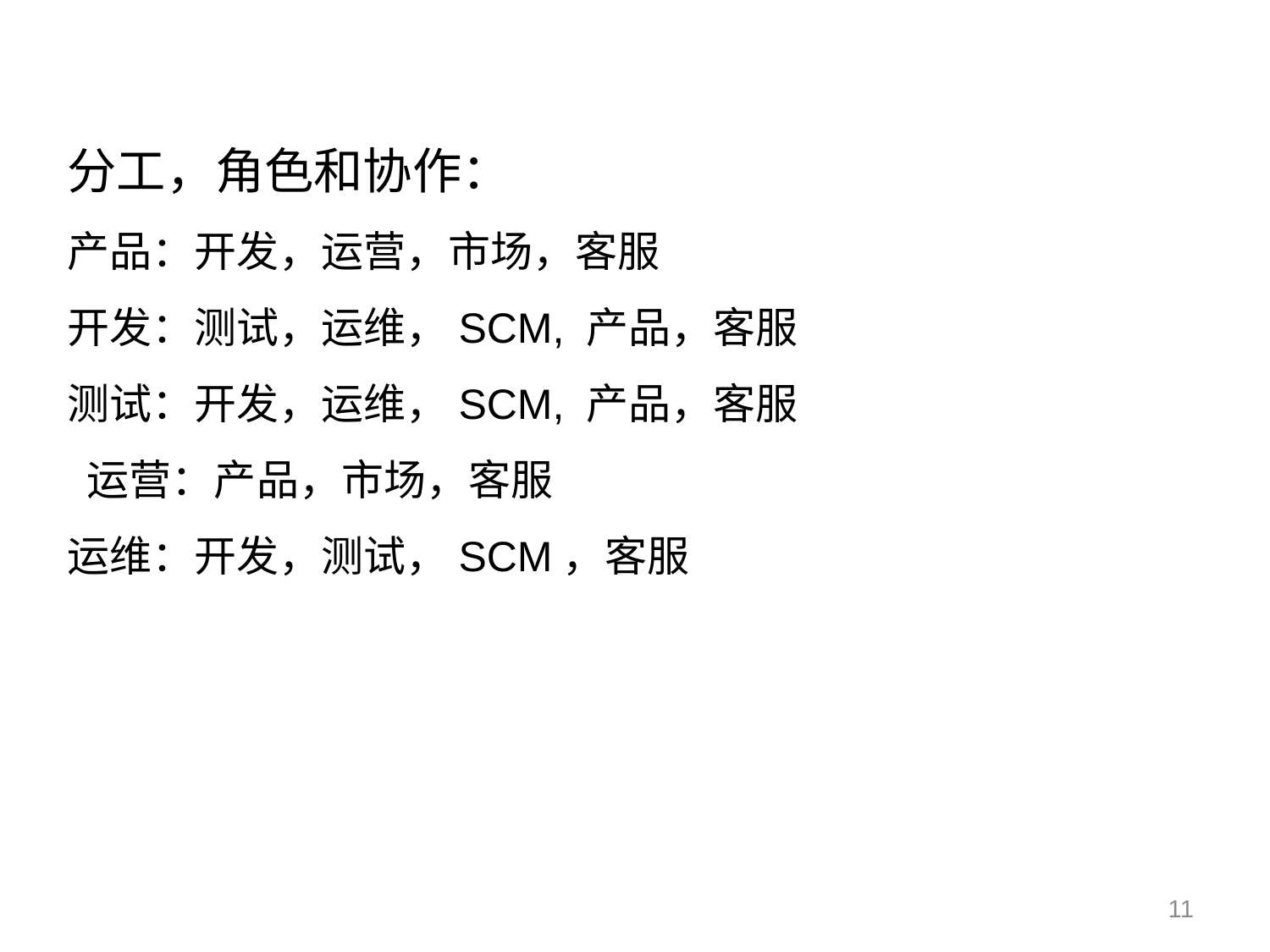

分工，角色和协作：
产品：开发，运营，市场，客服
开发：测试，运维，SCM, 产品，客服
测试：开发，运维，SCM, 产品，客服
 运营：产品，市场，客服
运维：开发，测试，SCM，客服

11